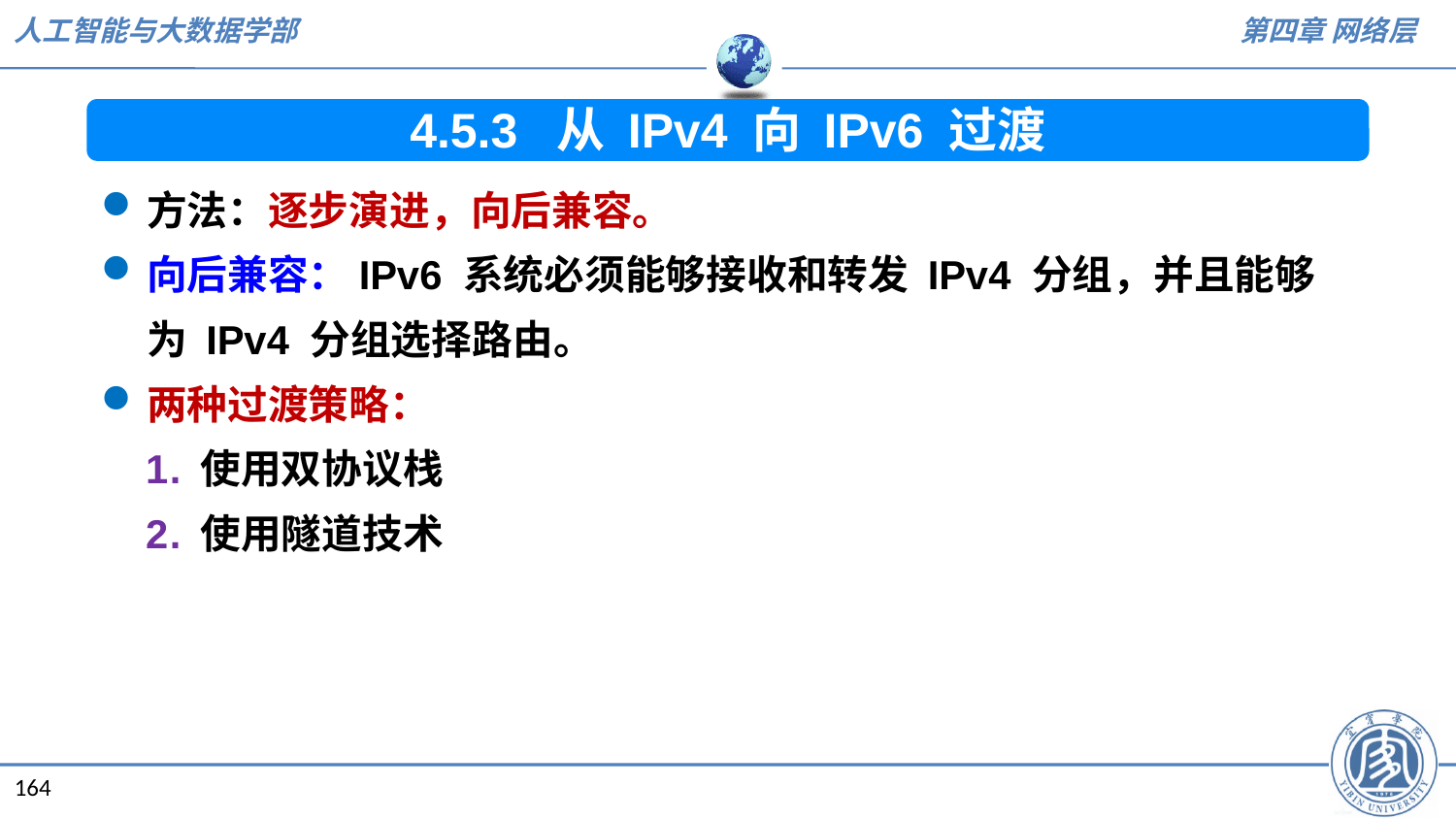

4.5.3  从 IPv4 向 IPv6 过渡

方法：逐步演进，向后兼容。
向后兼容：IPv6 系统必须能够接收和转发 IPv4 分组，并且能够为 IPv4 分组选择路由。
两种过渡策略：
使用双协议栈
使用隧道技术
164